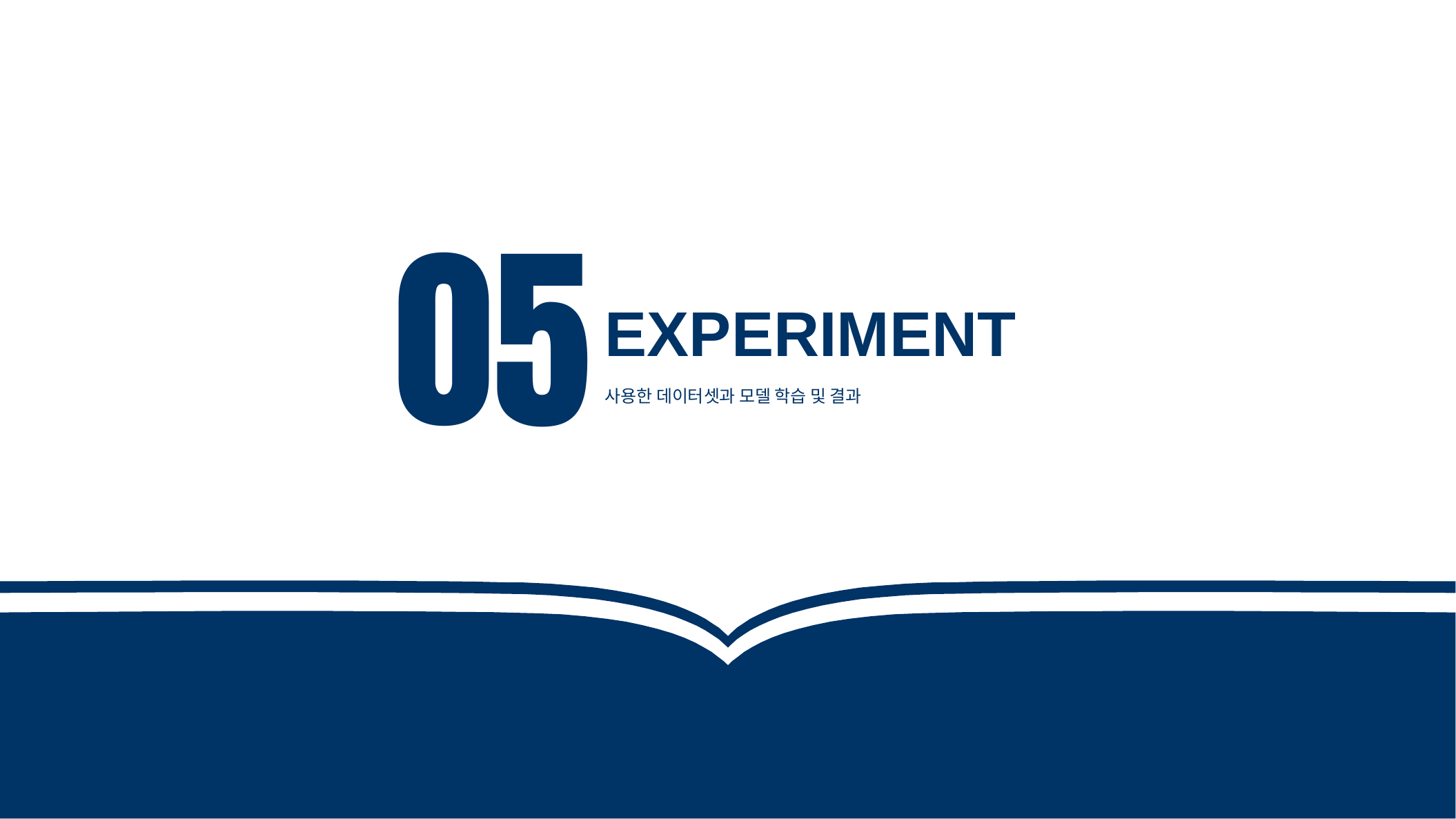

05
EXPERIMENT
사용한 데이터셋과 모델 학습 및 결과